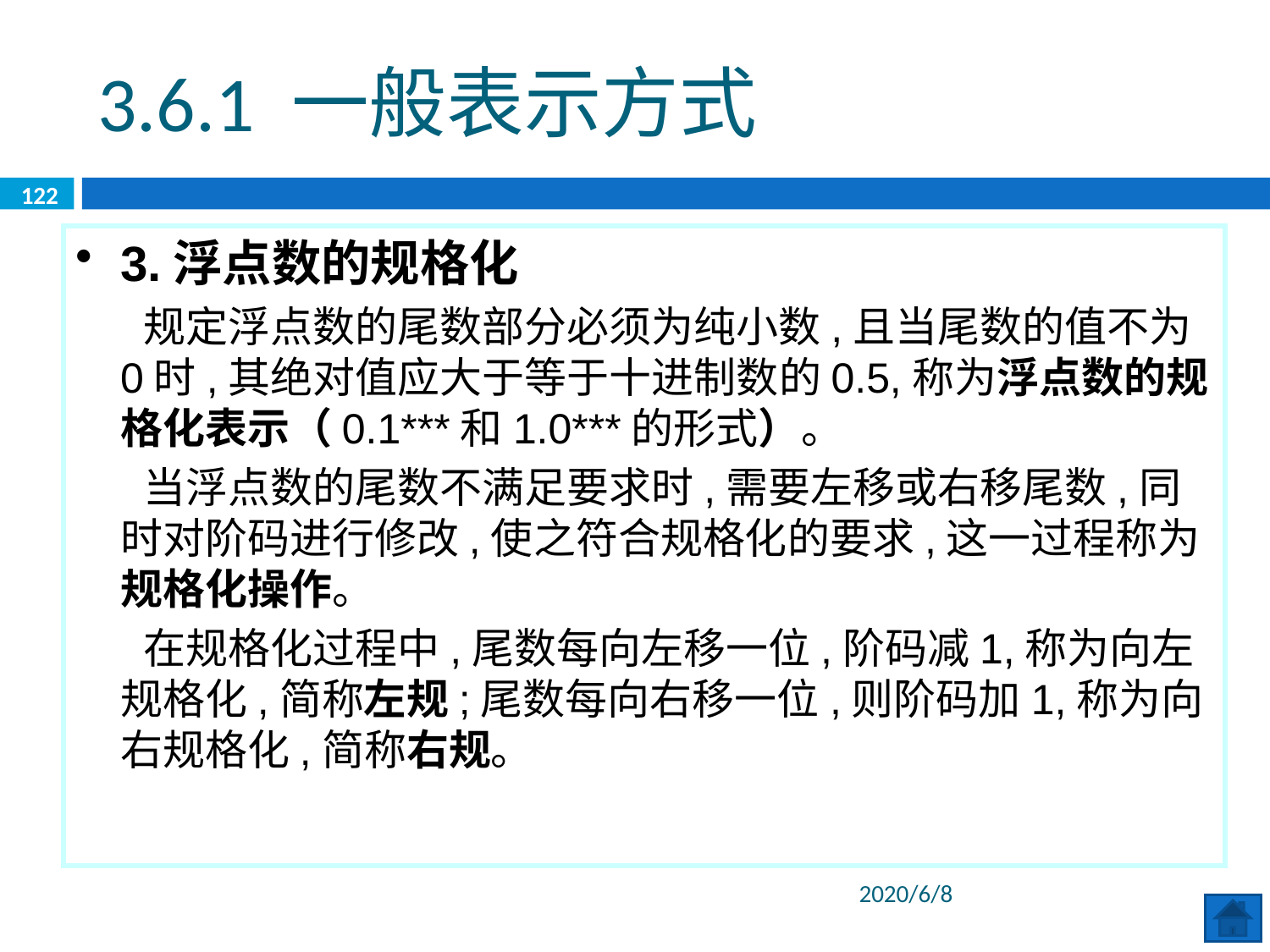

3.6.1 一般表示方式
122
3.浮点数的规格化
      规定浮点数的尾数部分必须为纯小数,且当尾数的值不为0时,其绝对值应大于等于十进制数的0.5,称为浮点数的规格化表示（0.1***和1.0***的形式）。
      当浮点数的尾数不满足要求时,需要左移或右移尾数,同时对阶码进行修改,使之符合规格化的要求,这一过程称为规格化操作。
      在规格化过程中,尾数每向左移一位,阶码减1,称为向左规格化,简称左规;尾数每向右移一位,则阶码加1,称为向右规格化,简称右规。
2020/6/8